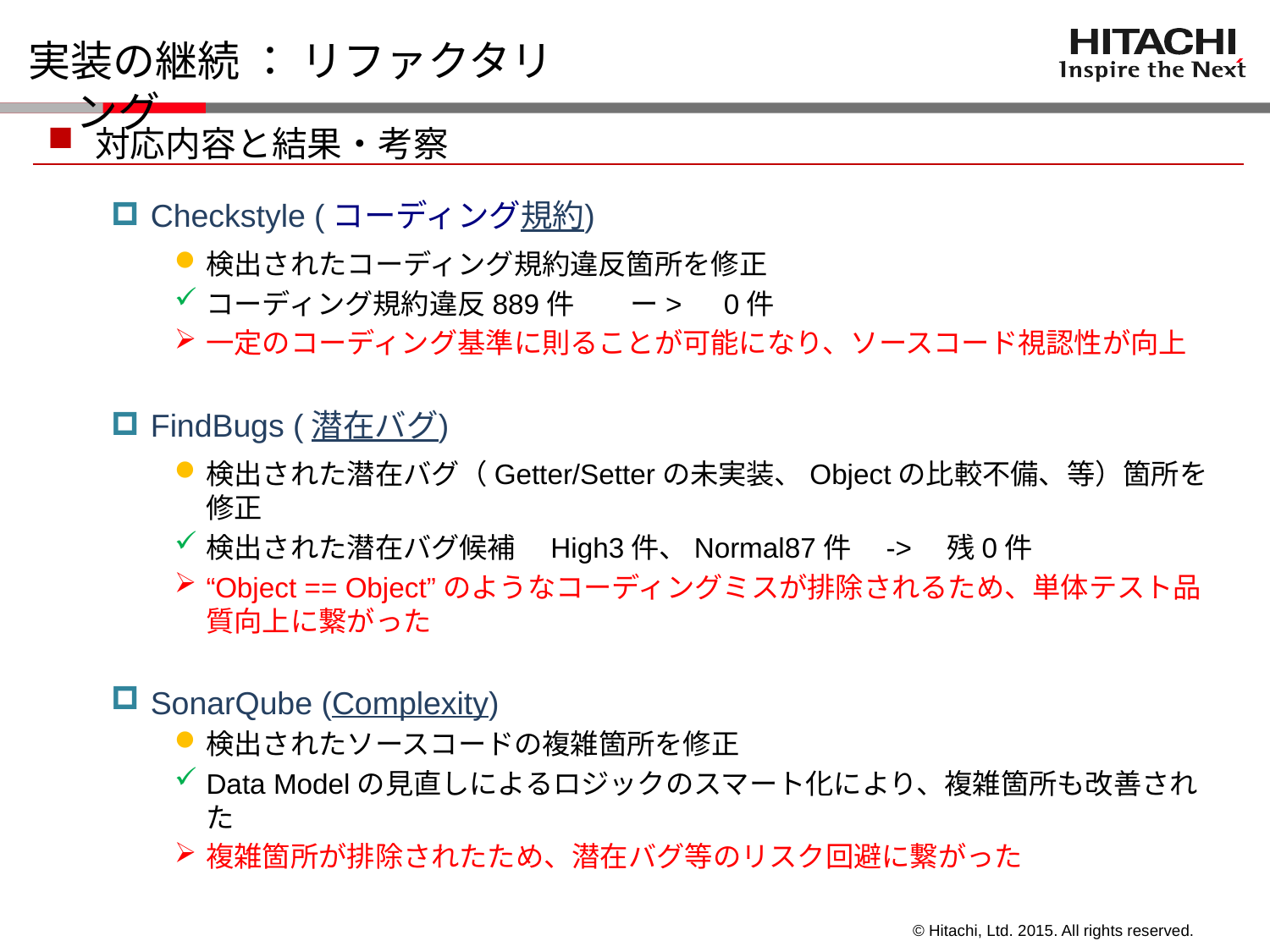

# 実装の継続 ： リファクタリング
対応内容と結果・考察

Checkstyle (コーディング規約)
検出されたコーディング規約違反箇所を修正
コーディング規約違反889件　　ー>　0件
一定のコーディング基準に則ることが可能になり、ソースコード視認性が向上

FindBugs (潜在バグ)
検出された潜在バグ（Getter/Setterの未実装、Objectの比較不備、等）箇所を修正
検出された潜在バグ候補　High3件、Normal87件　->　残0件
“Object == Object”のようなコーディングミスが排除されるため、単体テスト品質向上に繋がった

SonarQube (Complexity)
検出されたソースコードの複雑箇所を修正
Data Modelの見直しによるロジックのスマート化により、複雑箇所も改善された
複雑箇所が排除されたため、潜在バグ等のリスク回避に繋がった